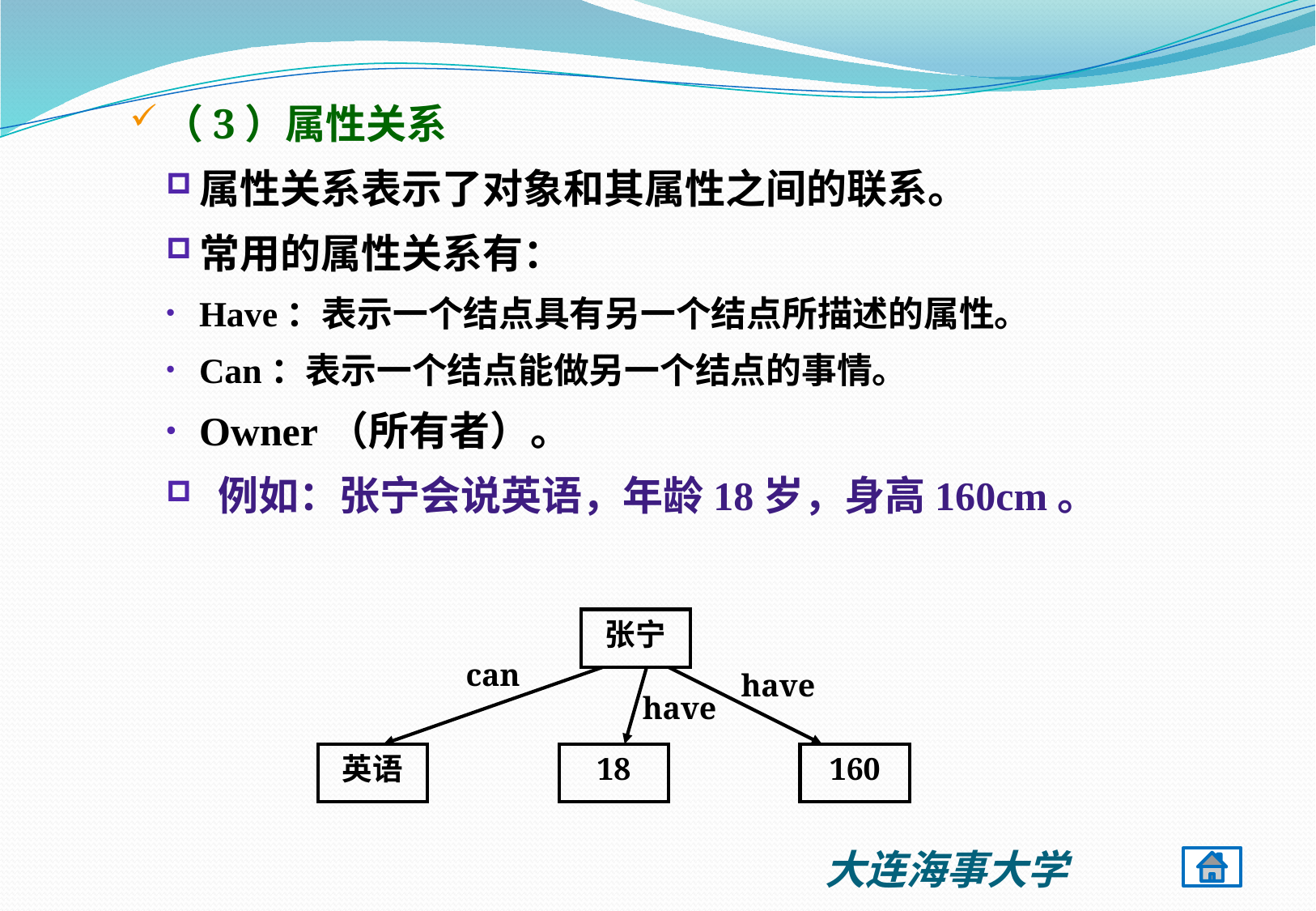

（3）属性关系
属性关系表示了对象和其属性之间的联系。
常用的属性关系有：
Have：表示一个结点具有另一个结点所描述的属性。
Can：表示一个结点能做另一个结点的事情。
Owner（所有者）。
 例如：张宁会说英语，年龄18岁，身高160cm。

张宁
can
have

have
英语
18
160